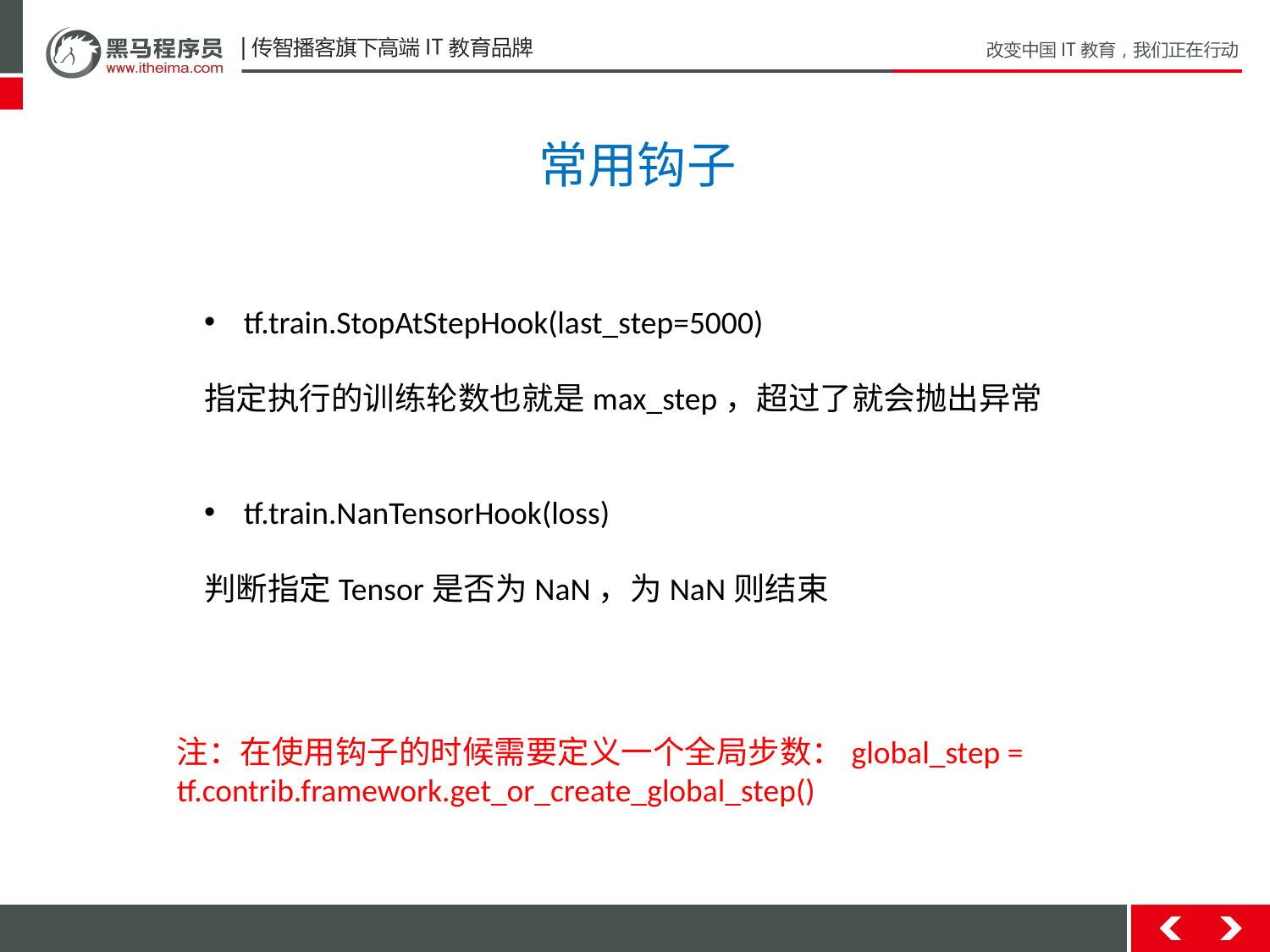

常用钩子
tf.train.StopAtStepHook(last_step=5000)

指定执行的训练轮数也就是max_step，超过了就会抛出异常

tf.train.NanTensorHook(loss)

判断指定Tensor是否为NaN，为NaN则结束
注：在使用钩子的时候需要定义一个全局步数：global_step = tf.contrib.framework.get_or_create_global_step()